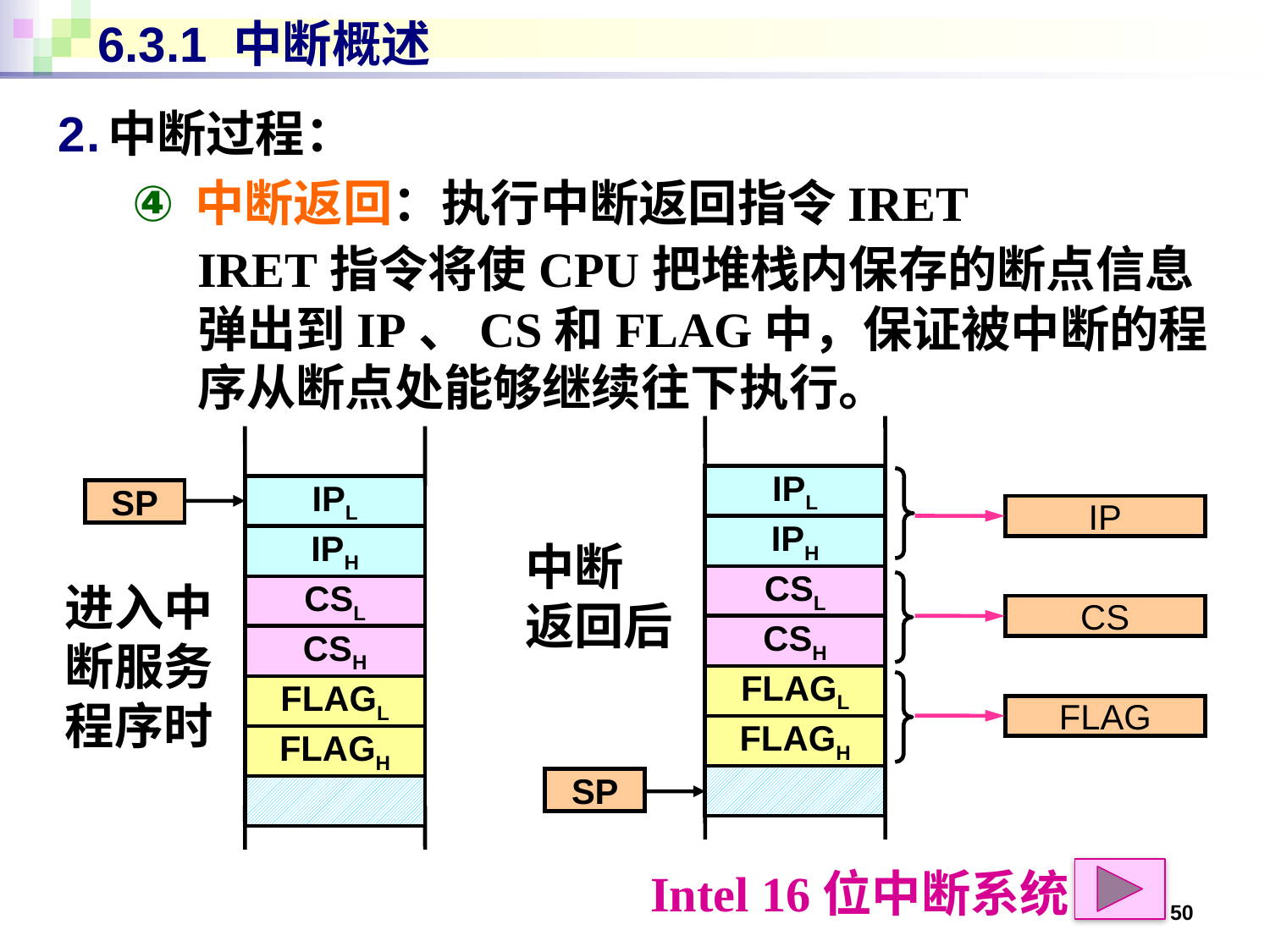

# 6.3.1 中断概述
中断过程：
中断返回：执行中断返回指令IRET
IRET指令将使CPU把堆栈内保存的断点信息弹出到IP、CS和FLAG中，保证被中断的程序从断点处能够继续往下执行。

IPL

IPL
SP
IP

IPH
IPH
中断
返回后
CSL

进入中断服务程序时
CSL
CS
CSH

CSH
FLAGL

FLAGL
FLAG

FLAGH
FLAGH

SP

Intel 16位中断系统

50